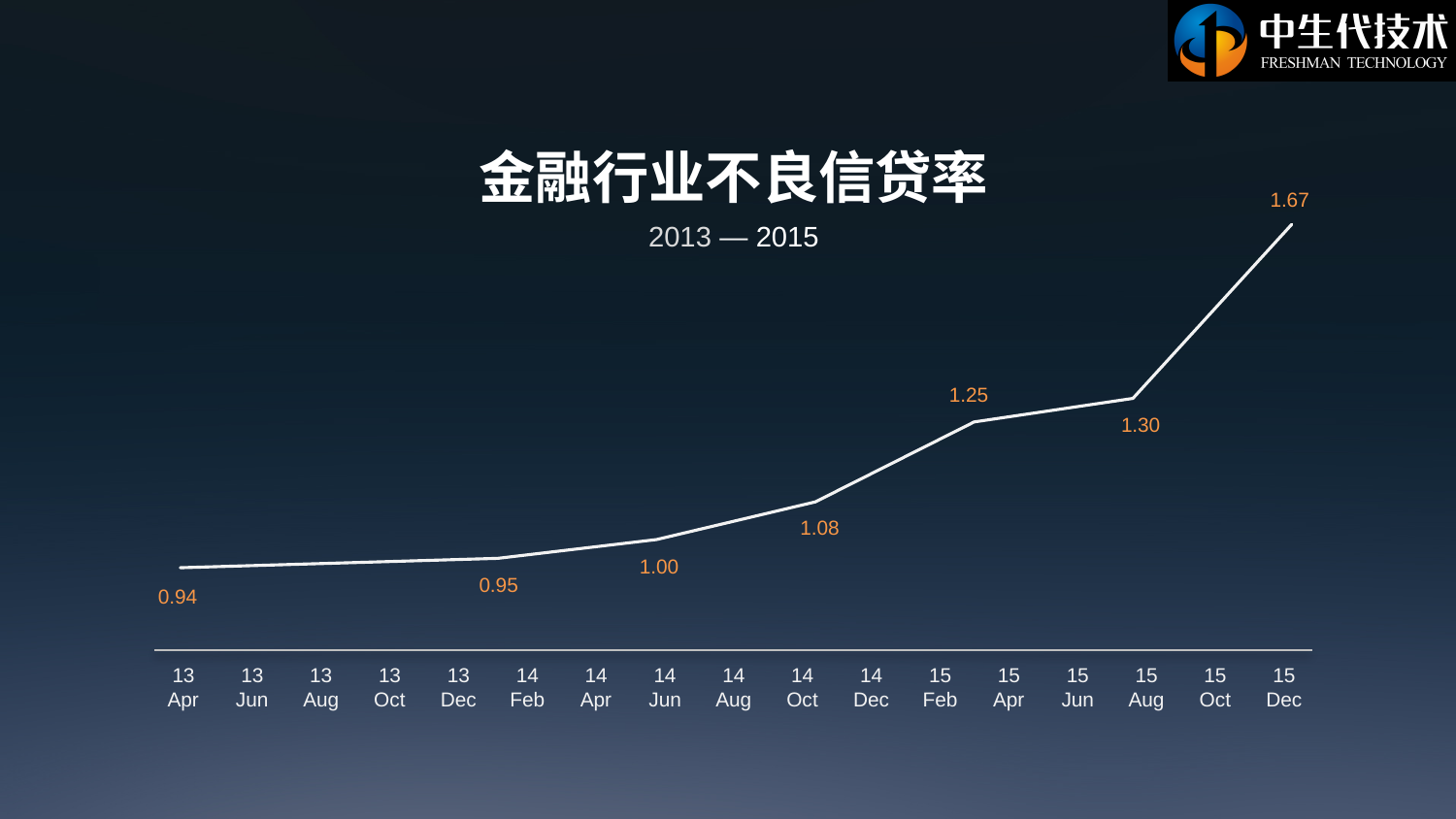

金融行业不良信贷率

### Chart

| Category | 列1 |
|---|---|
|  | 0.940000000000001 |
|  | 0.950000000000001 |
|  | 0.960000000000001 |
|  | 1.0 |
|  | 1.08 |
|  | 1.25 |
|  | 1.3 |
|  | 1.67 |
1.67
2013 — 2015
1.25
1.30
1.08
1.00
0.95
0.94
13
Apr
13
Jun
13
Aug
13
Oct
13
Dec
14
Feb
14
Apr
14
Jun
14
Aug
14
Oct
14
Dec
15
Feb
15
Apr
15
Jun
15
Aug
15
Oct
15
Dec